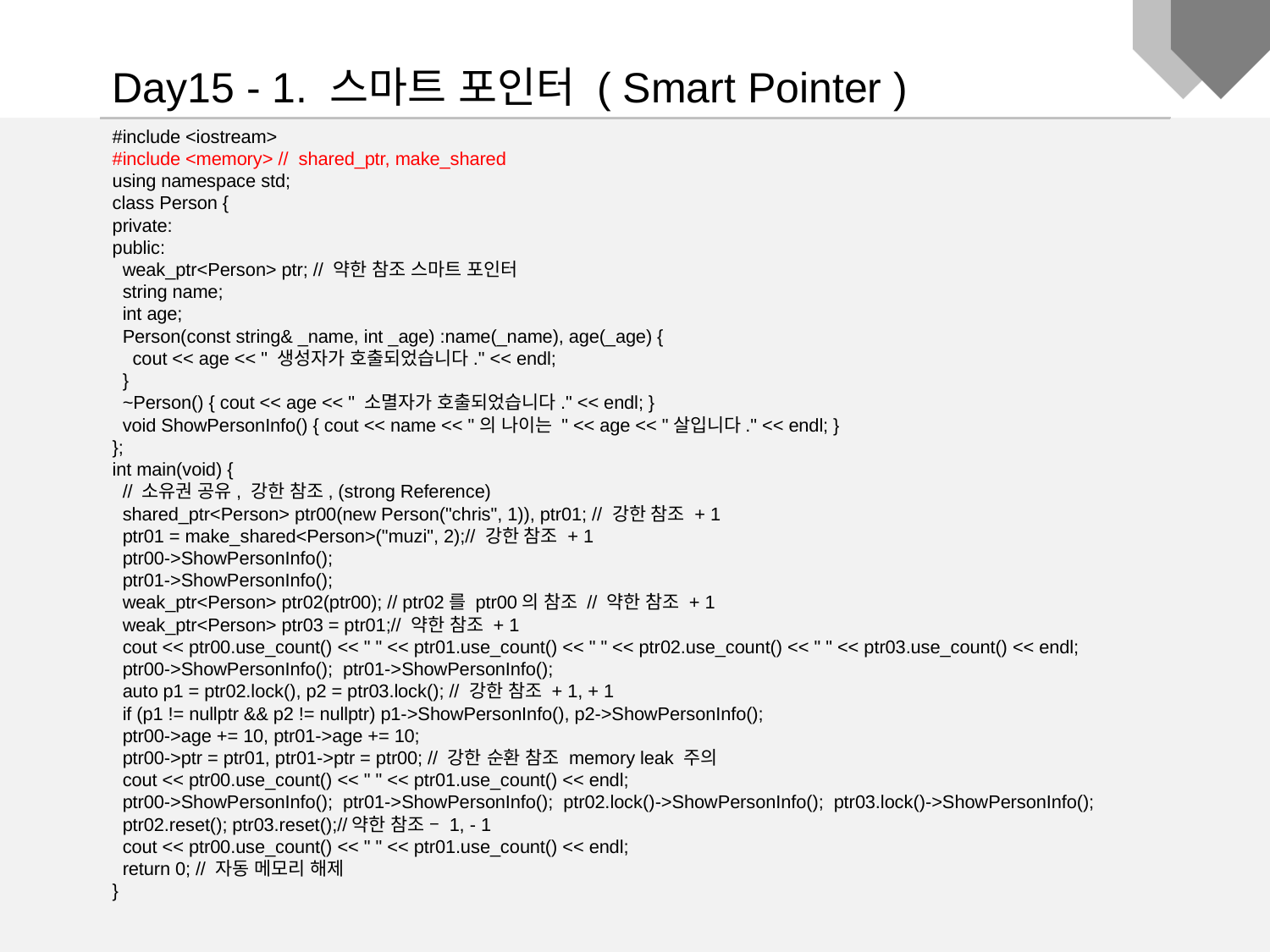

Day15 - 1. 스마트 포인터 ( Smart Pointer )
#include <iostream>
#include <memory> //  shared_ptr, make_shared
using namespace std;
class Person {
private:
public:
  weak_ptr<Person> ptr; // 약한 참조 스마트 포인터
  string name;
  int age;
  Person(const string& _name, int _age) :name(_name), age(_age) {
    cout << age << " 생성자가 호출되었습니다." << endl;
  }
  ~Person() { cout << age << " 소멸자가 호출되었습니다." << endl; }
  void ShowPersonInfo() { cout << name << "의 나이는 " << age << "살입니다." << endl; }
};
int main(void) {
  // 소유권 공유, 강한 참조, (strong Reference)
  shared_ptr<Person> ptr00(new Person("chris", 1)), ptr01; // 강한 참조 + 1
  ptr01 = make_shared<Person>("muzi", 2);// 강한 참조 + 1
  ptr00->ShowPersonInfo();
  ptr01->ShowPersonInfo();
  weak_ptr<Person> ptr02(ptr00); // ptr02를 ptr00의 참조 // 약한 참조 + 1
  weak_ptr<Person> ptr03 = ptr01;// 약한 참조 + 1
  cout << ptr00.use_count() << " " << ptr01.use_count() << " " << ptr02.use_count() << " " << ptr03.use_count() << endl;
  ptr00->ShowPersonInfo();  ptr01->ShowPersonInfo();
  auto p1 = ptr02.lock(), p2 = ptr03.lock(); // 강한 참조 + 1, + 1
  if (p1 != nullptr && p2 != nullptr) p1->ShowPersonInfo(), p2->ShowPersonInfo();
  ptr00->age += 10, ptr01->age += 10;
  ptr00->ptr = ptr01, ptr01->ptr = ptr00; // 강한 순환 참조 memory leak 주의
  cout << ptr00.use_count() << " " << ptr01.use_count() << endl;
  ptr00->ShowPersonInfo();  ptr01->ShowPersonInfo();  ptr02.lock()->ShowPersonInfo();  ptr03.lock()->ShowPersonInfo();
  ptr02.reset(); ptr03.reset();//약한 참조 – 1, - 1
  cout << ptr00.use_count() << " " << ptr01.use_count() << endl;
  return 0; // 자동 메모리 해제
}